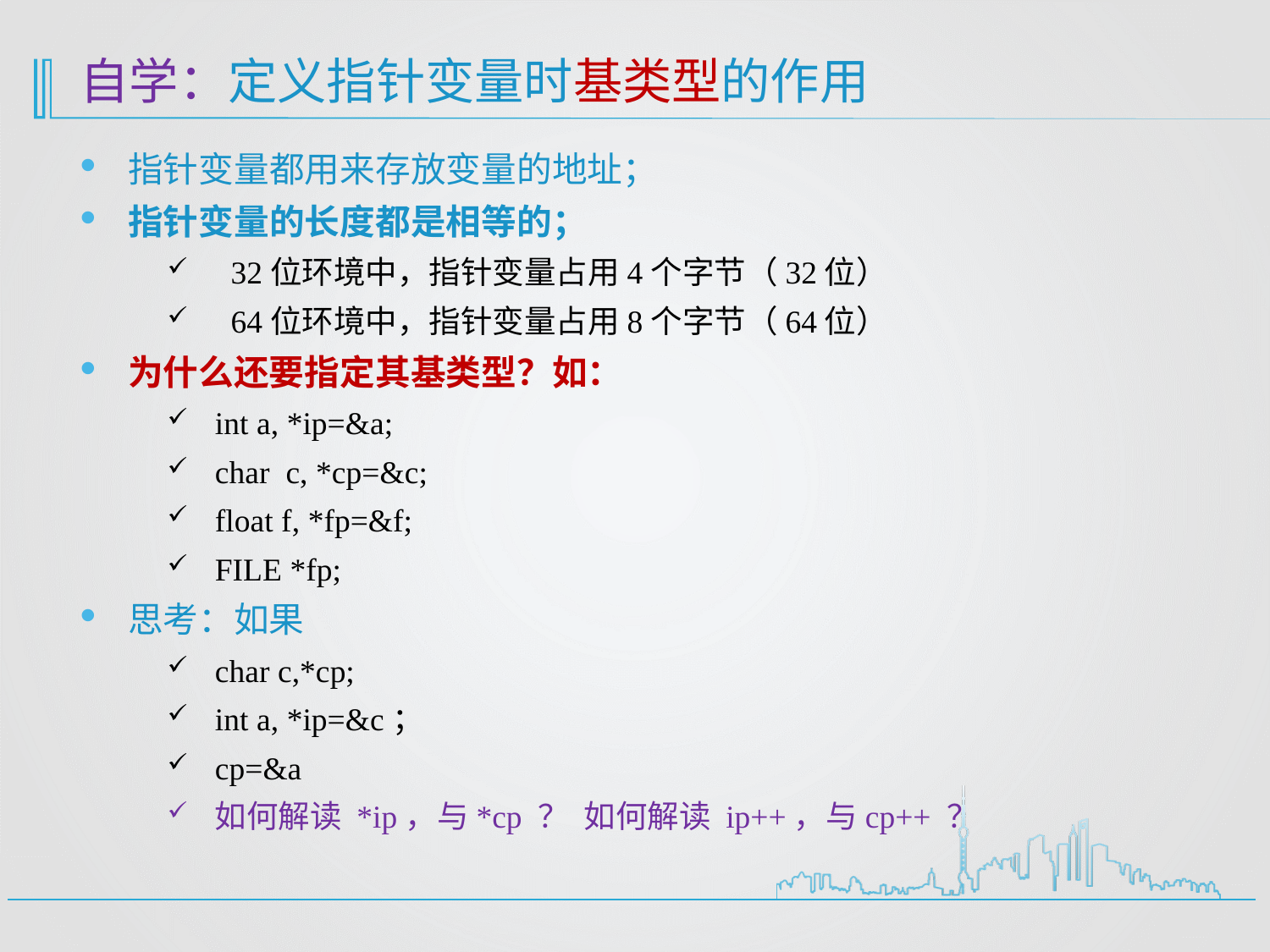

# 自学：定义指针变量时基类型的作用
指针变量都用来存放变量的地址；
指针变量的长度都是相等的；
32位环境中，指针变量占用4个字节（32位）
64位环境中，指针变量占用8个字节（64位）
为什么还要指定其基类型？如：
int a, *ip=&a;
char  c, *cp=&c;
float f, *fp=&f;
FILE *fp;
思考：如果
char c,*cp;
int a, *ip=&c；
cp=&a
如何解读 *ip，与*cp ？  如何解读 ip++，与cp++ ？